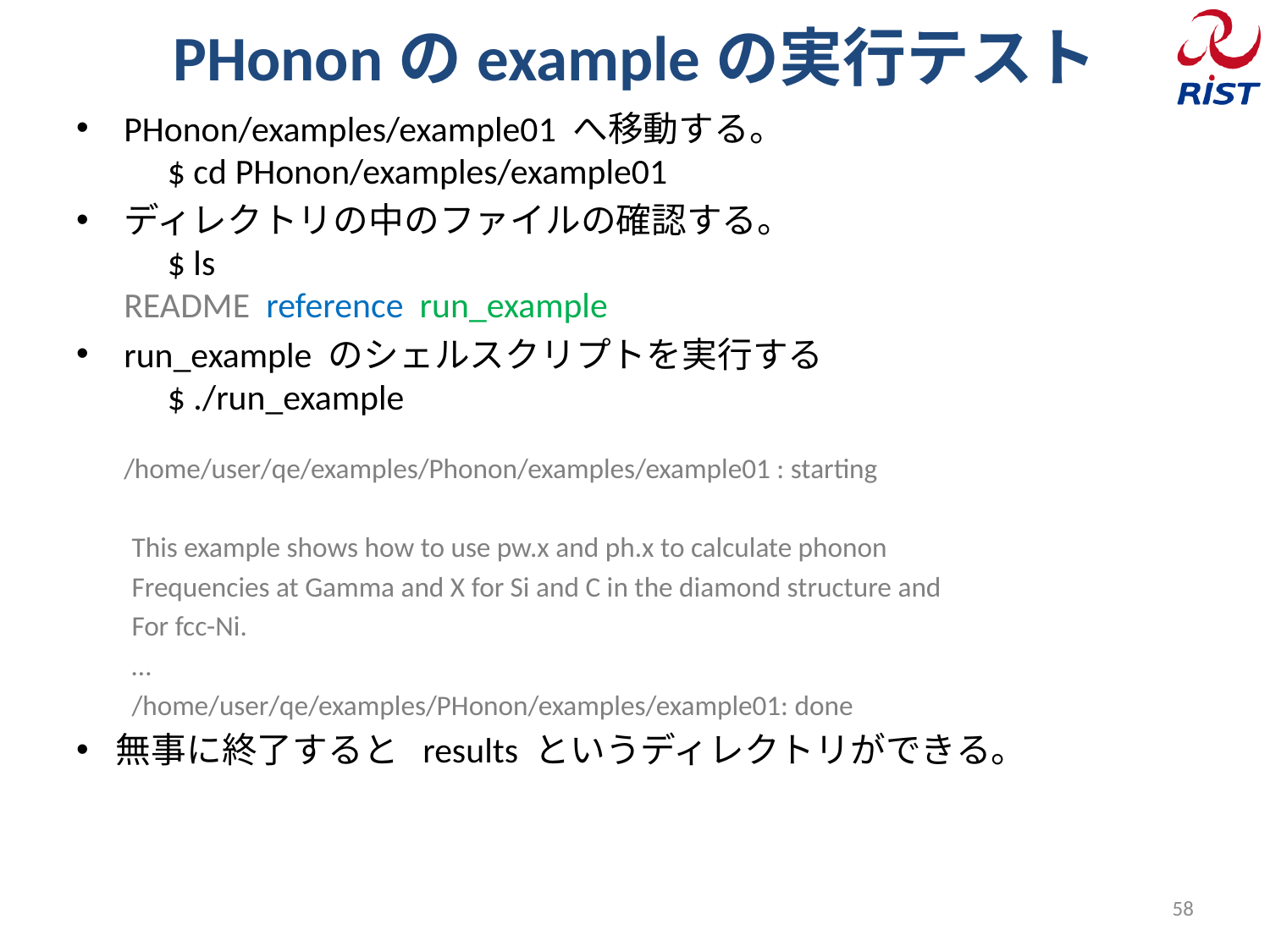

# PHononのexampleの実行テスト
PHonon/examples/example01 へ移動する。
　$ cd PHonon/examples/example01
ディレクトリの中のファイルの確認する。
　$ ls
README  reference  run_example
run_example のシェルスクリプトを実行する
　$ ./run_example
/home/user/qe/examples/Phonon/examples/example01 : starting

This example shows how to use pw.x and ph.x to calculate phonon
Frequencies at Gamma and X for Si and C in the diamond structure and
For fcc-Ni.
…
/home/user/qe/examples/PHonon/examples/example01: done
無事に終了すると  results というディレクトリができる。
58